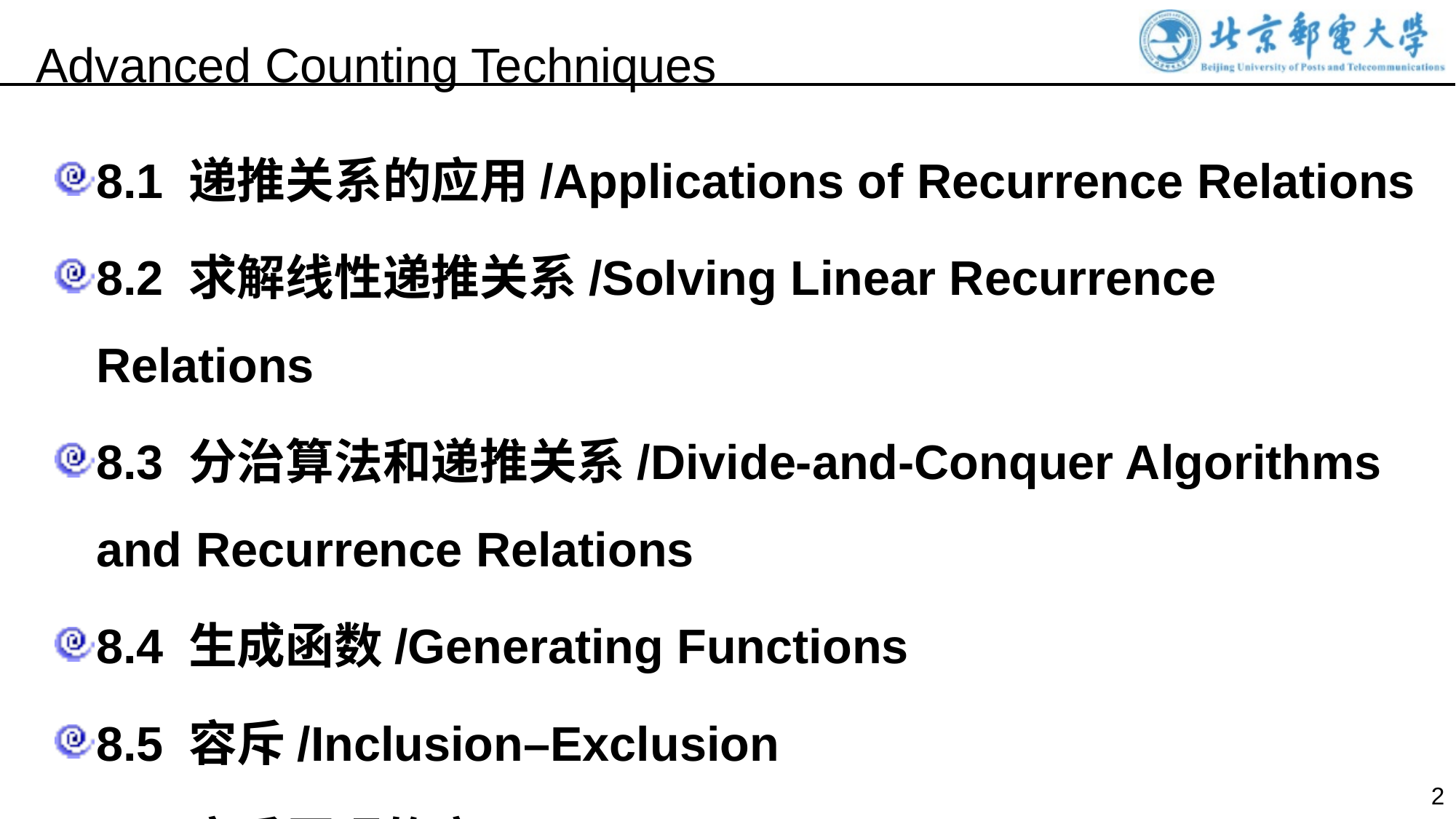

Advanced Counting Techniques
8.1 递推关系的应用/Applications of Recurrence Relations
8.2 求解线性递推关系/Solving Linear Recurrence Relations
8.3 分治算法和递推关系/Divide-and-Conquer Algorithms and Recurrence Relations
8.4 生成函数/Generating Functions
8.5 容斥/Inclusion–Exclusion
8.6 容斥原理的应用/Applications of Inclusion–Exclusion